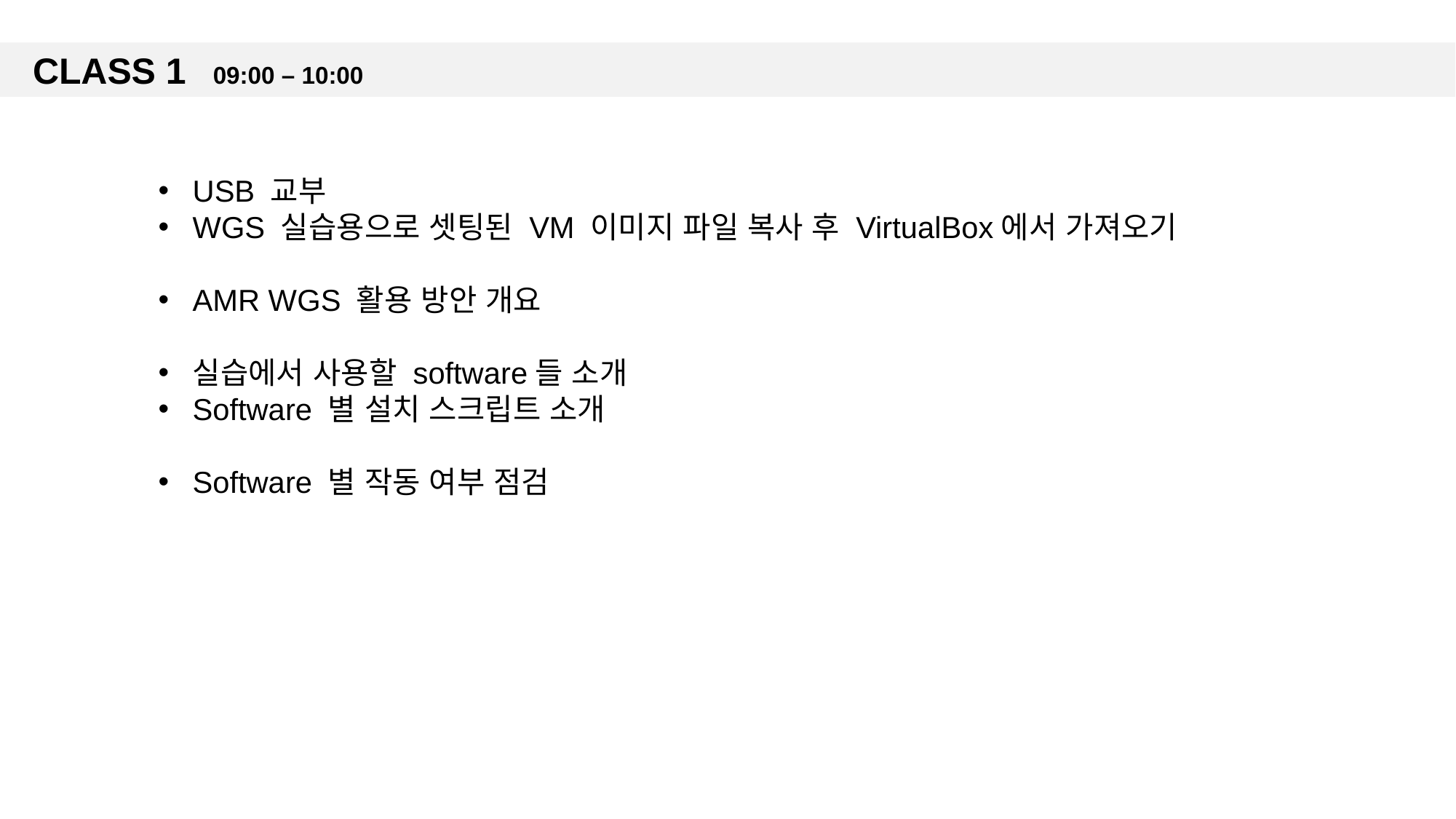

CLASS 1    09:00 – 10:00
USB 교부
WGS 실습용으로 셋팅된 VM 이미지 파일 복사 후 VirtualBox에서 가져오기

AMR WGS 활용 방안 개요

실습에서 사용할 software들 소개
Software 별 설치 스크립트 소개

Software 별 작동 여부 점검